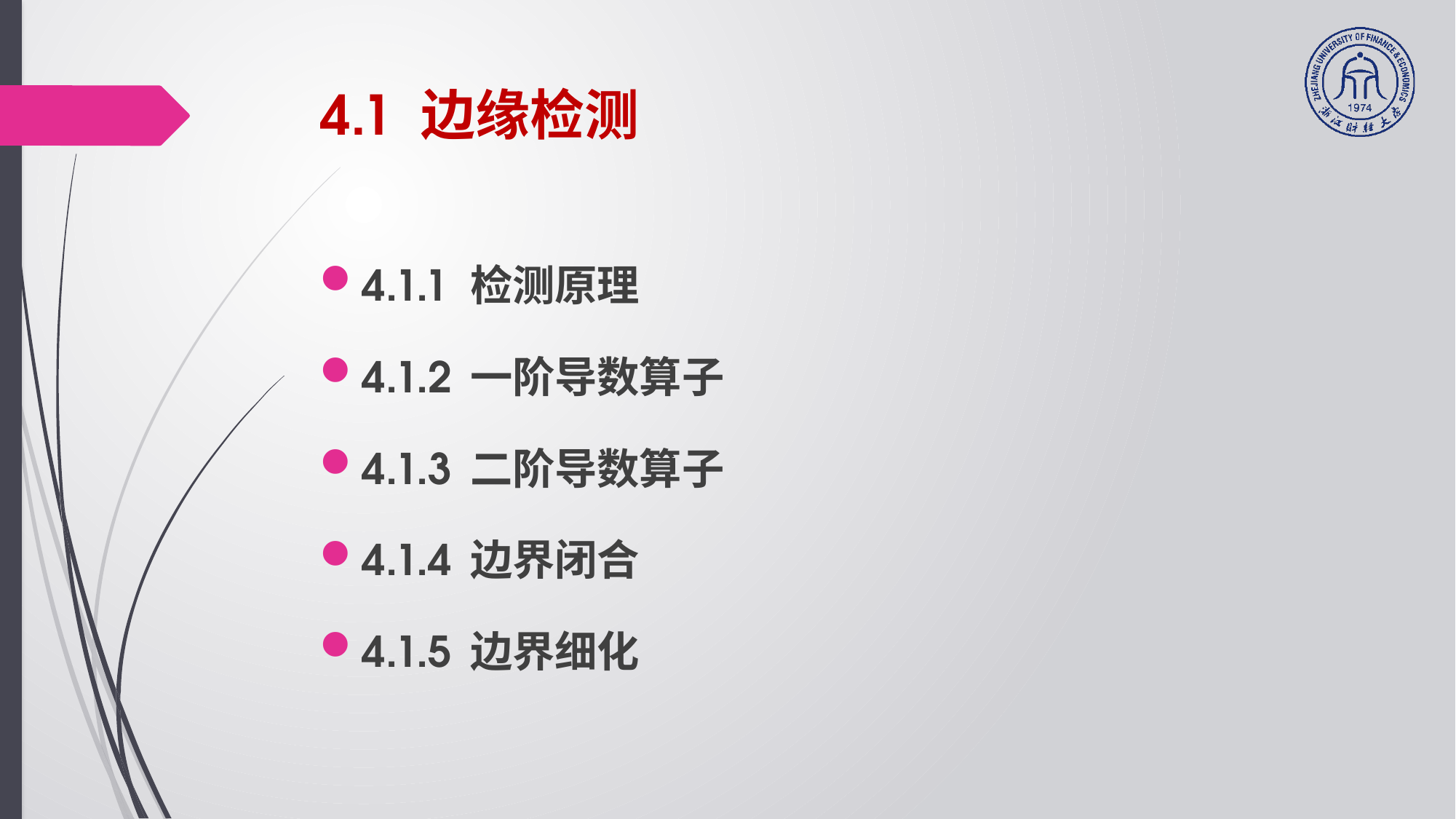

# 4.1 边缘检测
4.1.1	检测原理
4.1.2	一阶导数算子
4.1.3	二阶导数算子
4.1.4	边界闭合
4.1.5	边界细化